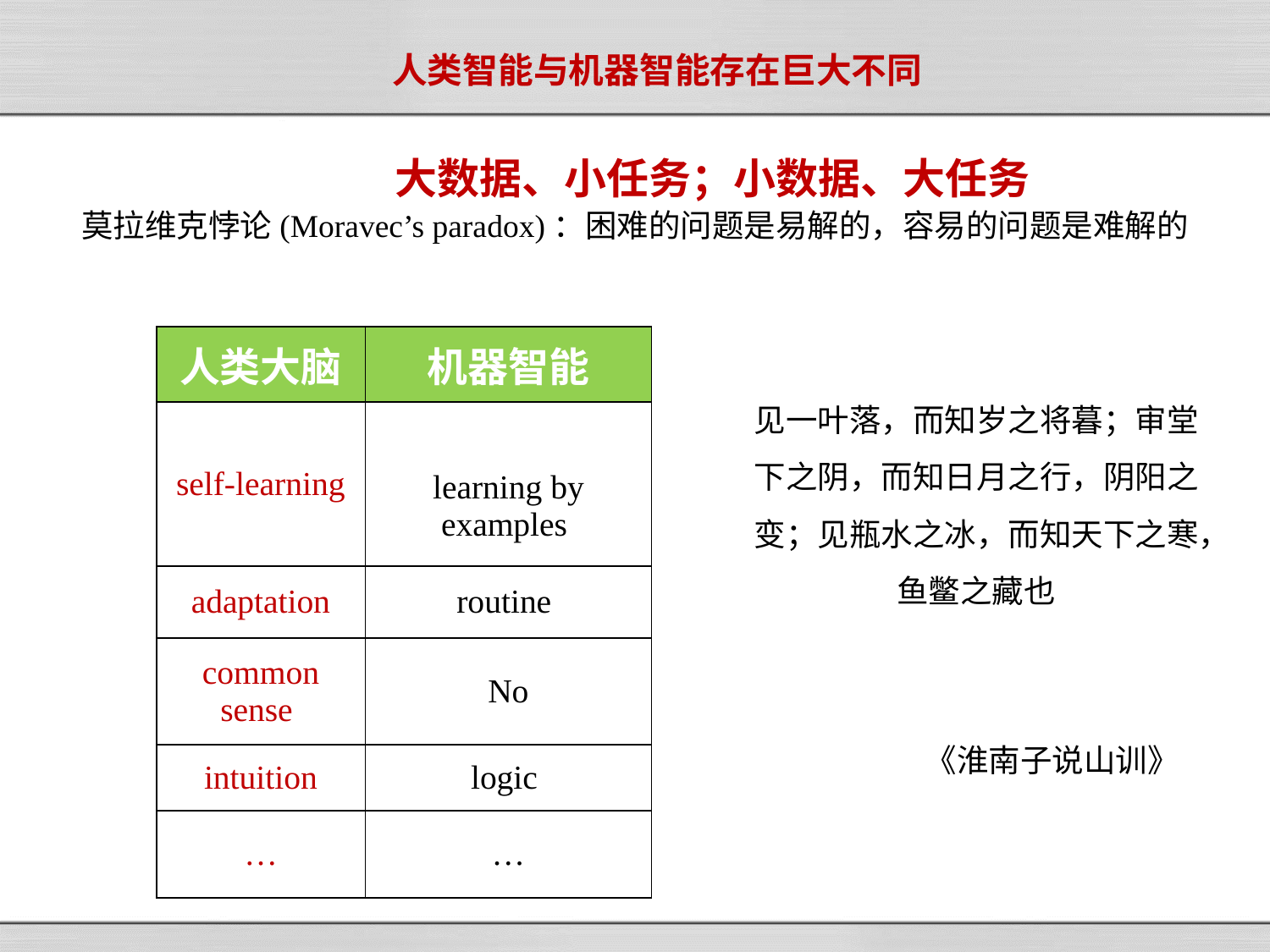

# 人类智能与机器智能存在巨大不同
           大数据、小任务；小数据、大任务
莫拉维克悖论(Moravec’s paradox)：困难的问题是易解的，容易的问题是难解的
| 人类大脑 | 机器智能 |
| --- | --- |
| self-learning | learning by examples |
| adaptation | routine |
| common sense | No |
| intuition | logic |
| … | … |
见一叶落，而知岁之将暮；审堂下之阴，而知日月之行，阴阳之变；见瓶水之冰，而知天下之寒，鱼鳖之藏也
《淮南子说山训》